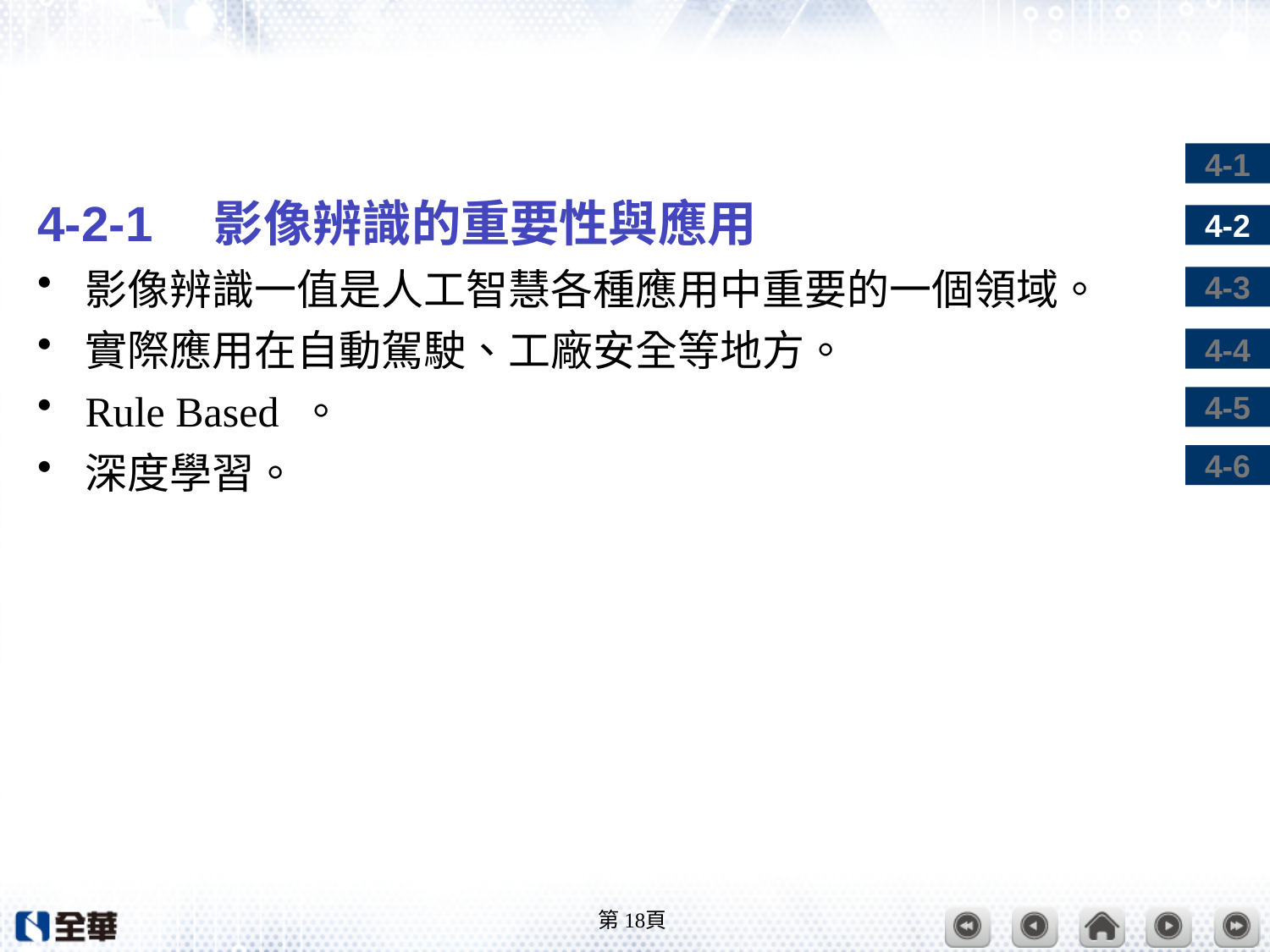

#
4-2-1　影像辨識的重要性與應用
影像辨識一值是人工智慧各種應用中重要的一個領域。
實際應用在自動駕駛、工廠安全等地方。
Rule Based 。
深度學習。